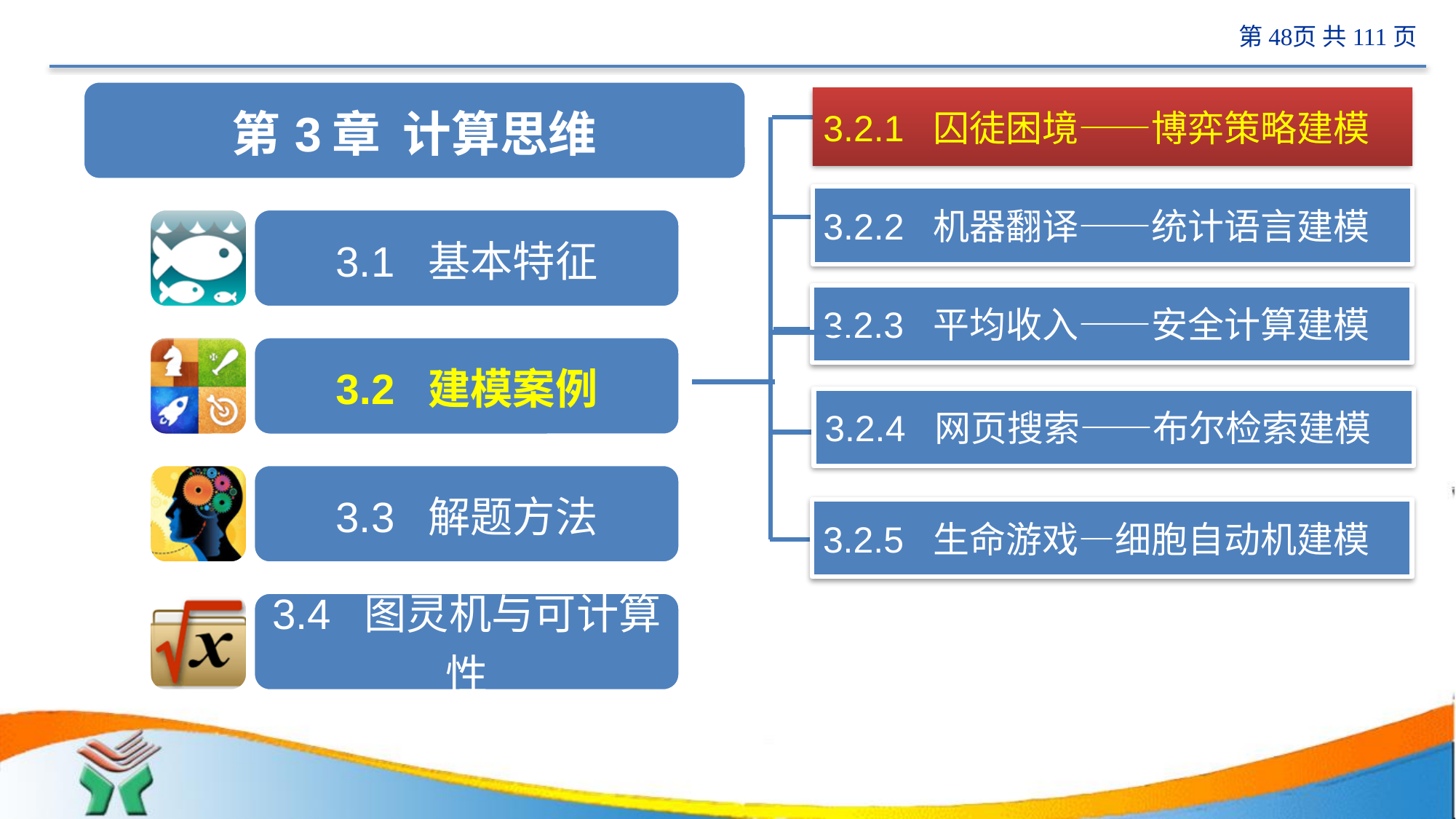

#
               计算机
第3章  计算思维
3.1  基本特征
3.2  建模案例
3.3  解题方法
3.4  图灵机与可计算性
3.2.1  囚徒困境——博弈策略建模
3.2.2  机器翻译——统计语言建模
3.2.3  平均收入——安全计算建模
3.2.4  网页搜索——布尔检索建模
3.2.5  生命游戏—细胞自动机建模